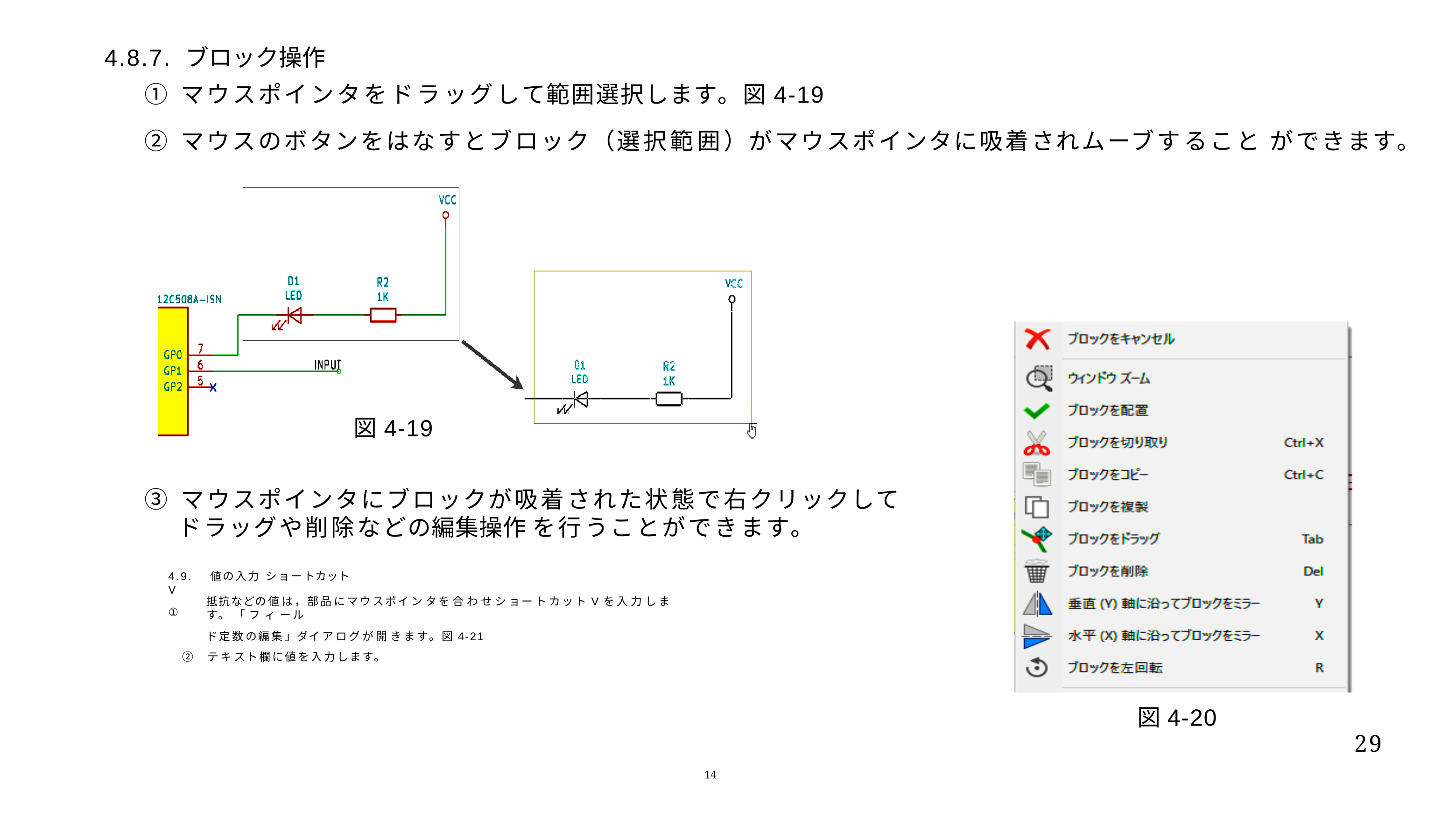

4.8.7. ブロック操作
① マウスポインタをドラッグして範囲選択します。図4-19
② マウスのボタンをはなすとブロック（選択範囲）がマウスポインタに吸着されムーブすること ができます。

図4-20
図4-19

③ マウスポインタにブロックが吸着された状態で右クリックしてドラッグや削除などの編集操作 を行うことができます。
4.9.	値の入力	ショートカットV
①
抵抗などの値は，部品にマウスポインタを合わせショートカットVを入力します。「フィール
ド定数の編集」ダイアログが開きます。図4-21
②	テキスト欄に値を入力します。
29
14